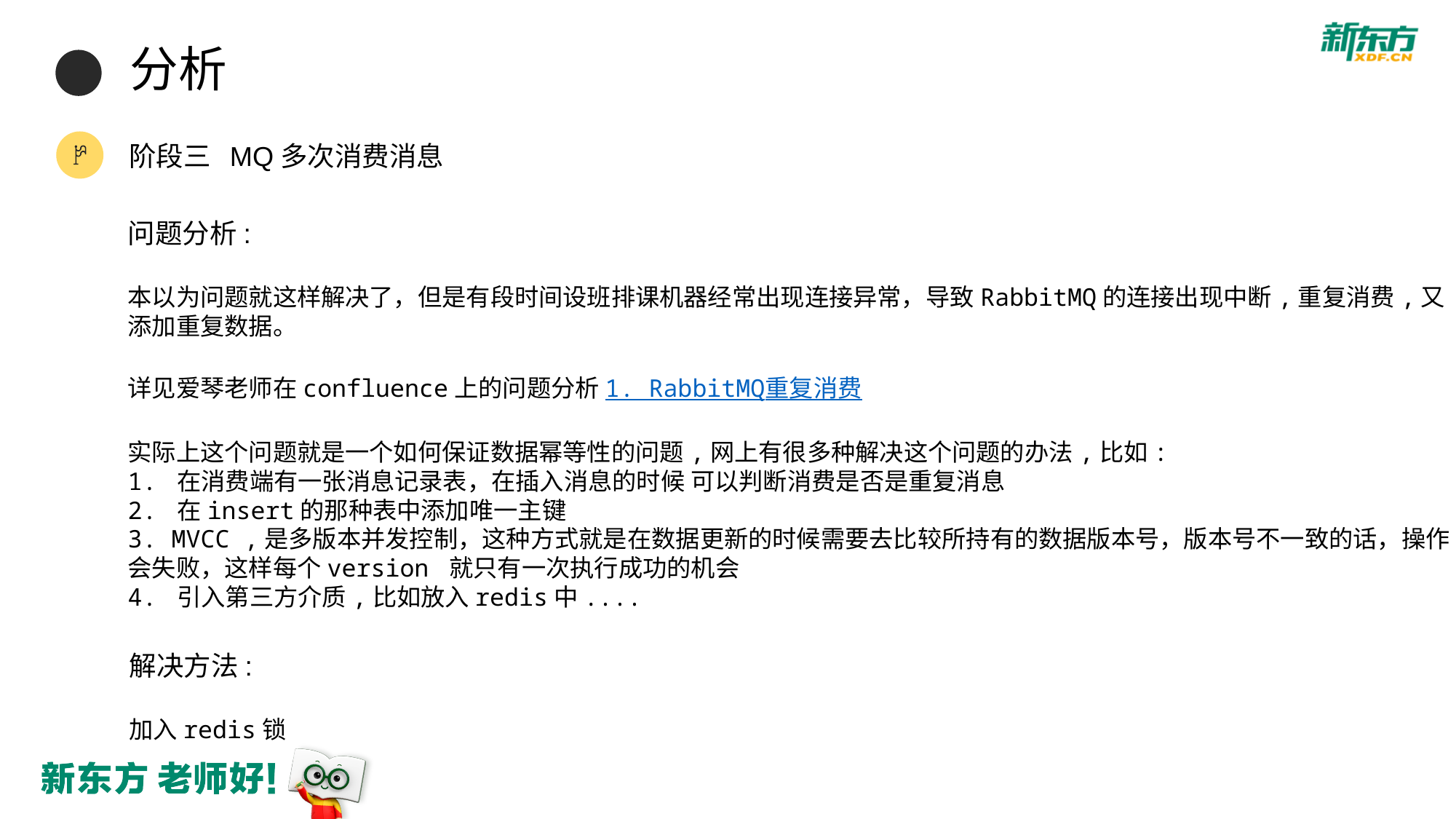

分析

阶段三  MQ多次消费消息

问题分析:

本以为问题就这样解决了，但是有段时间设班排课机器经常出现连接异常，导致RabbitMQ的连接出现中断,重复消费,又添加重复数据。

详见爱琴老师在confluence上的问题分析1. RabbitMQ重复消费

实际上这个问题就是一个如何保证数据幂等性的问题,网上有很多种解决这个问题的办法,比如:
1. 在消费端有一张消息记录表，在插入消息的时候 可以判断消费是否是重复消息
2. 在insert的那种表中添加唯一主键
3. MVCC ,是多版本并发控制，这种方式就是在数据更新的时候需要去比较所持有的数据版本号，版本号不一致的话，操作会失败，这样每个version 就只有一次执行成功的机会
4. 引入第三方介质,比如放入redis中....

解决方法:

加入redis锁